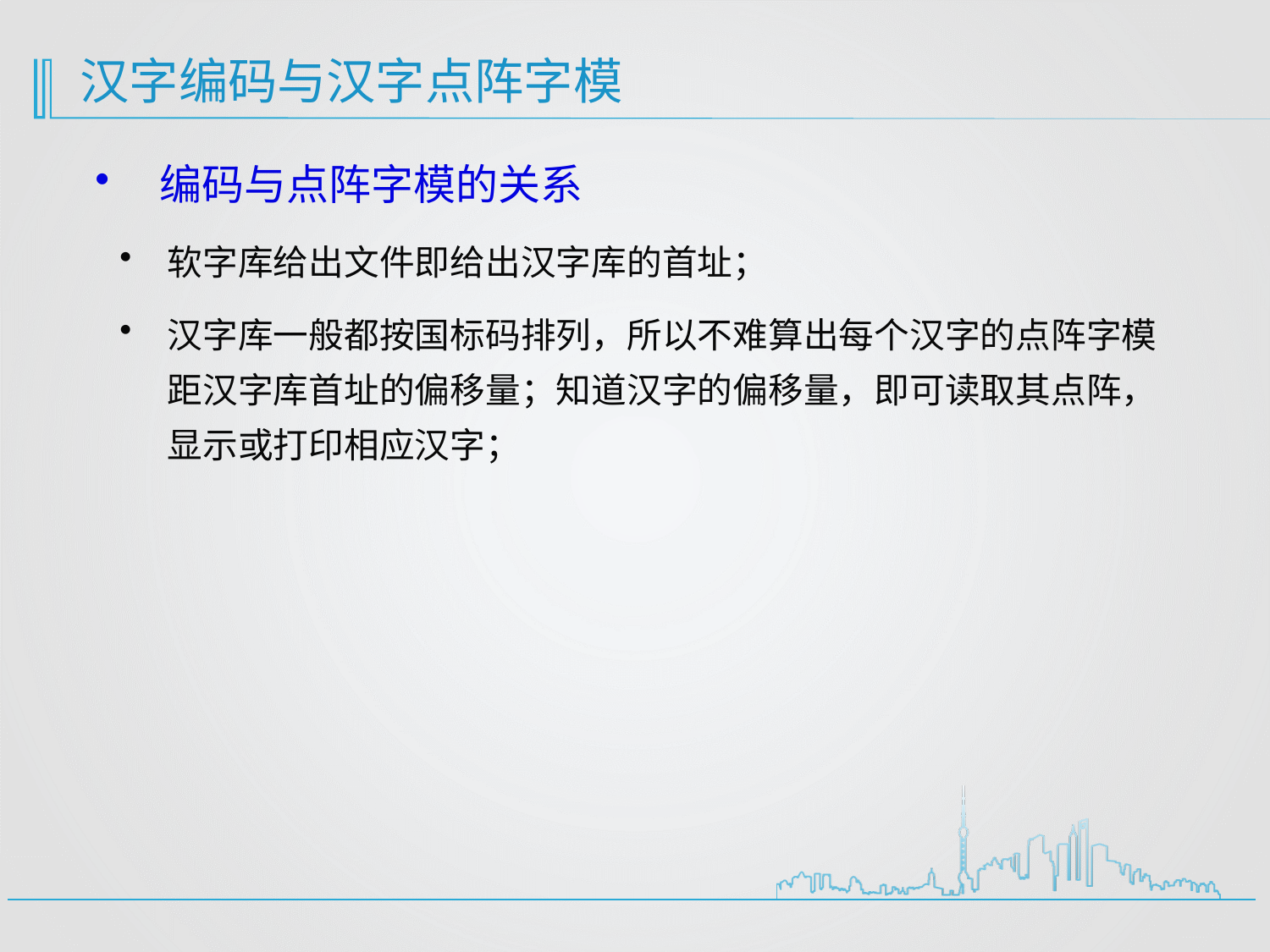

# 汉字编码与汉字点阵字模
 编码与点阵字模的关系
软字库给出文件即给出汉字库的首址；
汉字库一般都按国标码排列，所以不难算出每个汉字的点阵字模距汉字库首址的偏移量；知道汉字的偏移量，即可读取其点阵，显示或打印相应汉字；